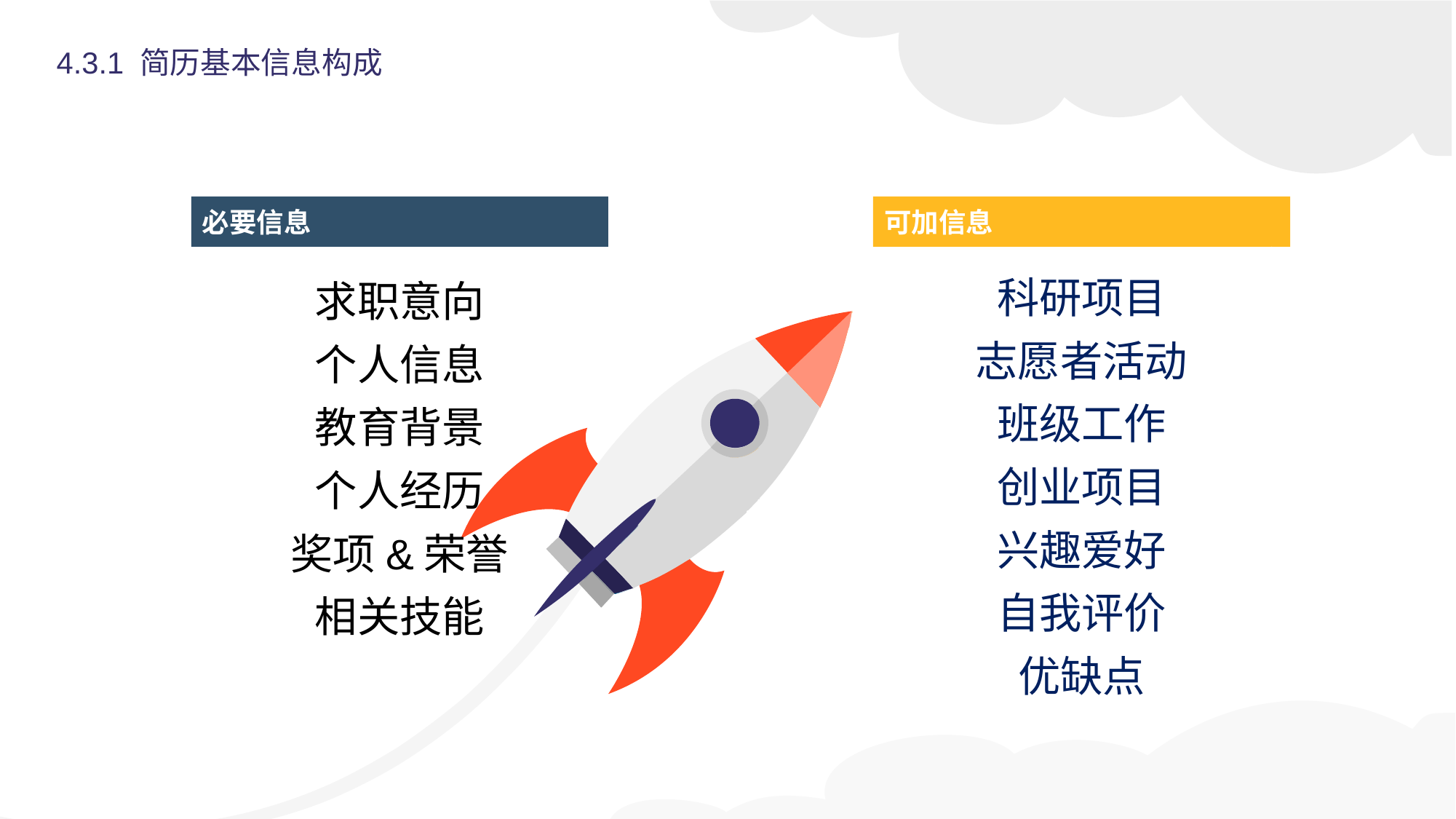

4.3.1 简历基本信息构成
必要信息
可加信息

科研项目
志愿者活动
班级工作
创业项目
兴趣爱好
自我评价
优缺点

求职意向
个人信息
教育背景
个人经历
奖项&荣誉
相关技能